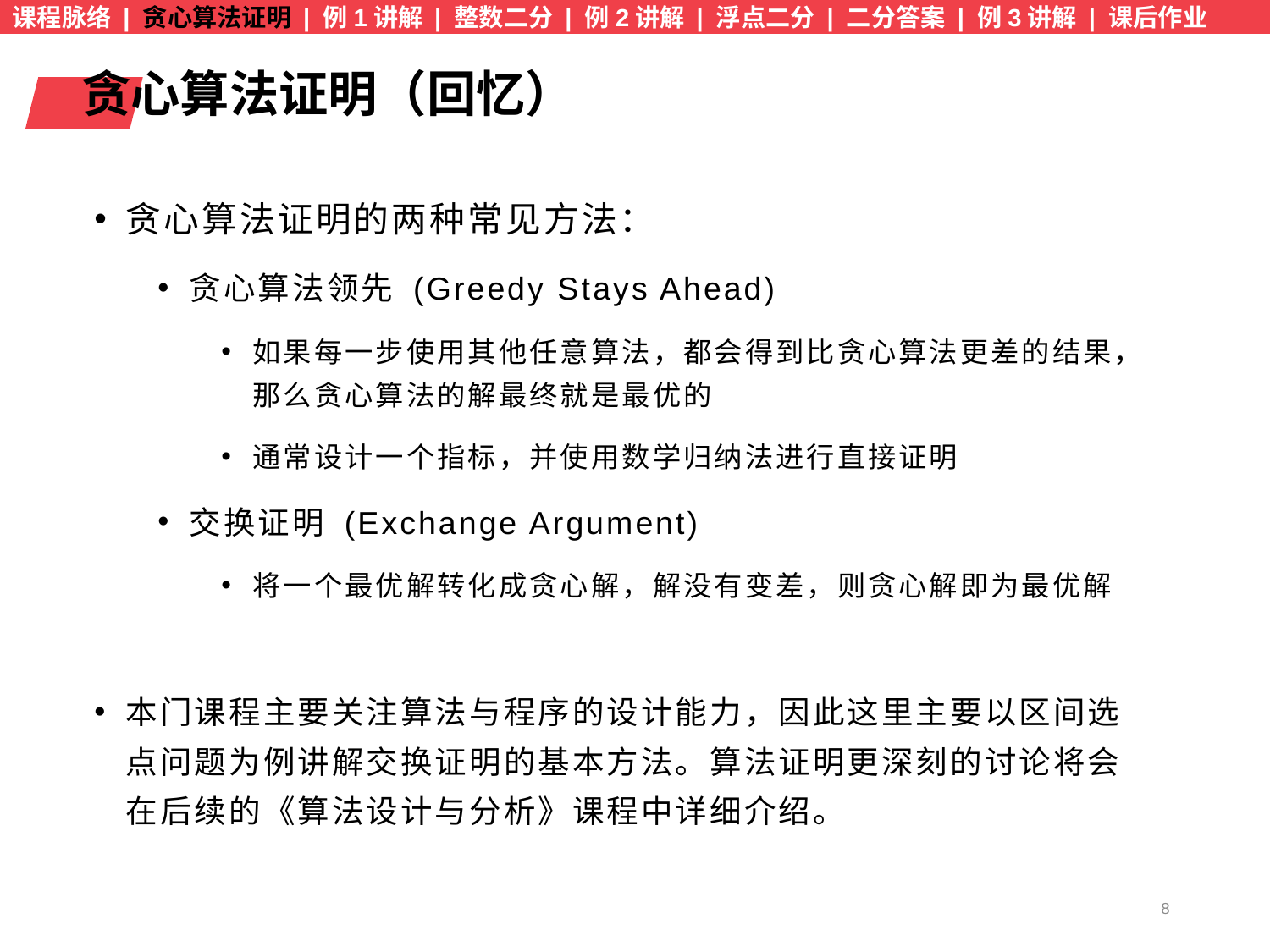

课程脉络 | 贪心算法证明 | 例1讲解 | 整数二分 | 例2讲解 | 浮点二分 | 二分答案 | 例3讲解 | 课后作业
贪心算法证明（回忆）

贪心算法证明的两种常见方法：
贪心算法领先 (Greedy Stays Ahead)
如果每一步使用其他任意算法，都会得到比贪心算法更差的结果，那么贪心算法的解最终就是最优的
通常设计一个指标，并使用数学归纳法进行直接证明
交换证明 (Exchange Argument)
将一个最优解转化成贪心解，解没有变差，则贪心解即为最优解

本门课程主要关注算法与程序的设计能力，因此这里主要以区间选点问题为例讲解交换证明的基本方法。算法证明更深刻的讨论将会在后续的《算法设计与分析》课程中详细介绍。
8